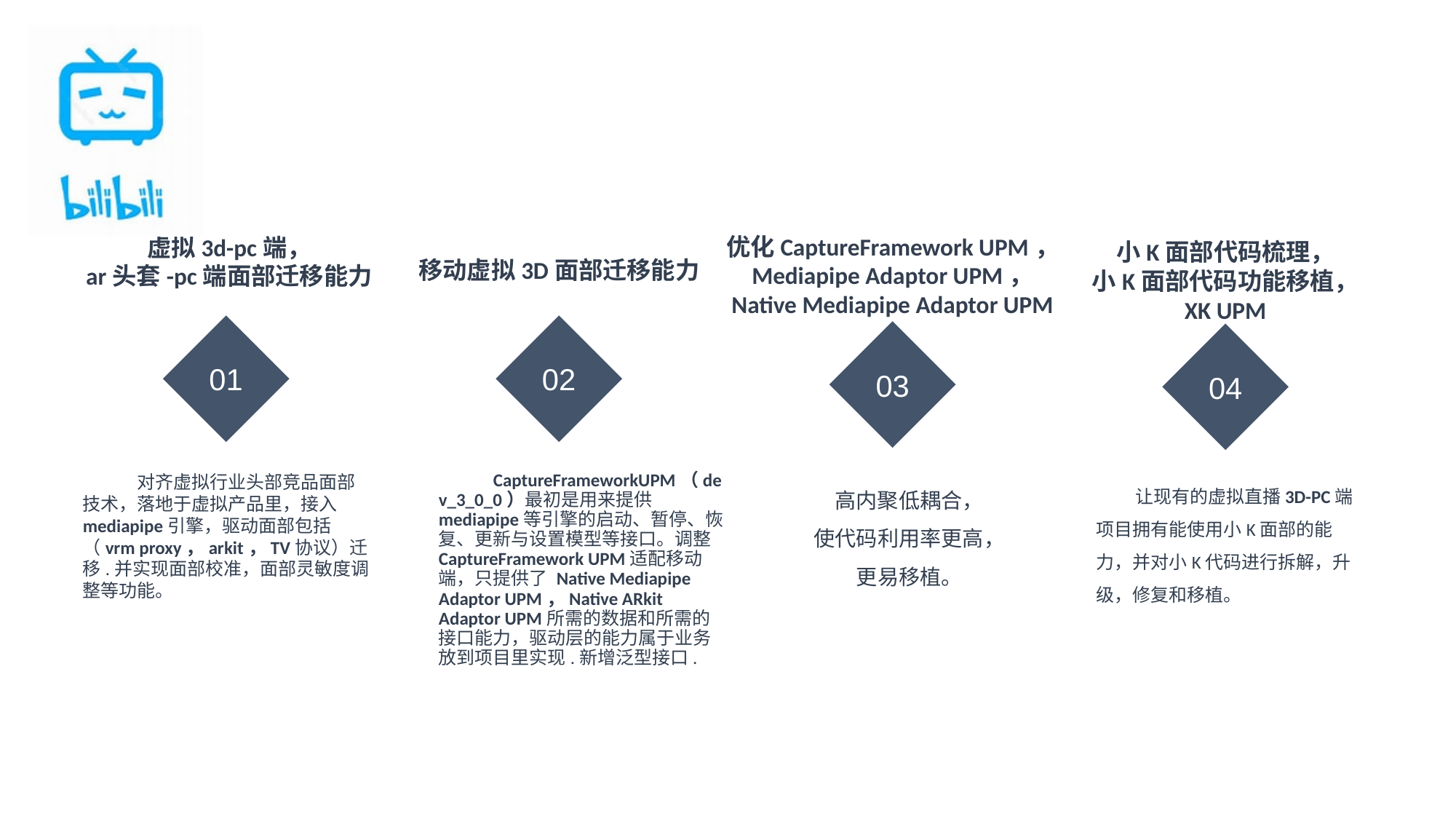

Logo
请输入公司名称
The company name
优化CaptureFramework UPM，
Mediapipe Adaptor UPM，
Native Mediapipe Adaptor UPM
虚拟3d-pc端，
ar头套-pc端面部迁移能力
小K面部代码梳理，
小K面部代码功能移植，
XK UPM
移动虚拟3D面部迁移能力

01

02

03

04
对齐虚拟行业头部竞品面部技术，落地于虚拟产品里，接入mediapipe引擎，驱动面部包括（vrm proxy，arkit，TV协议）迁移.并实现面部校准，面部灵敏度调整等功能。
CaptureFrameworkUPM（dev_3_0_0）最初是用来提供mediapipe等引擎的启动、暂停、恢复、更新与设置模型等接口。调整CaptureFramework UPM适配移动端，只提供了 Native Mediapipe Adaptor UPM，Native ARkit Adaptor UPM所需的数据和所需的接口能力，驱动层的能力属于业务放到项目里实现.新增泛型接口.
高内聚低耦合，
使代码利用率更高，
更易移植。
让现有的虚拟直播3D-PC端项目拥有能使用小K面部的能力，并对小K代码进行拆解，升级，修复和移植。